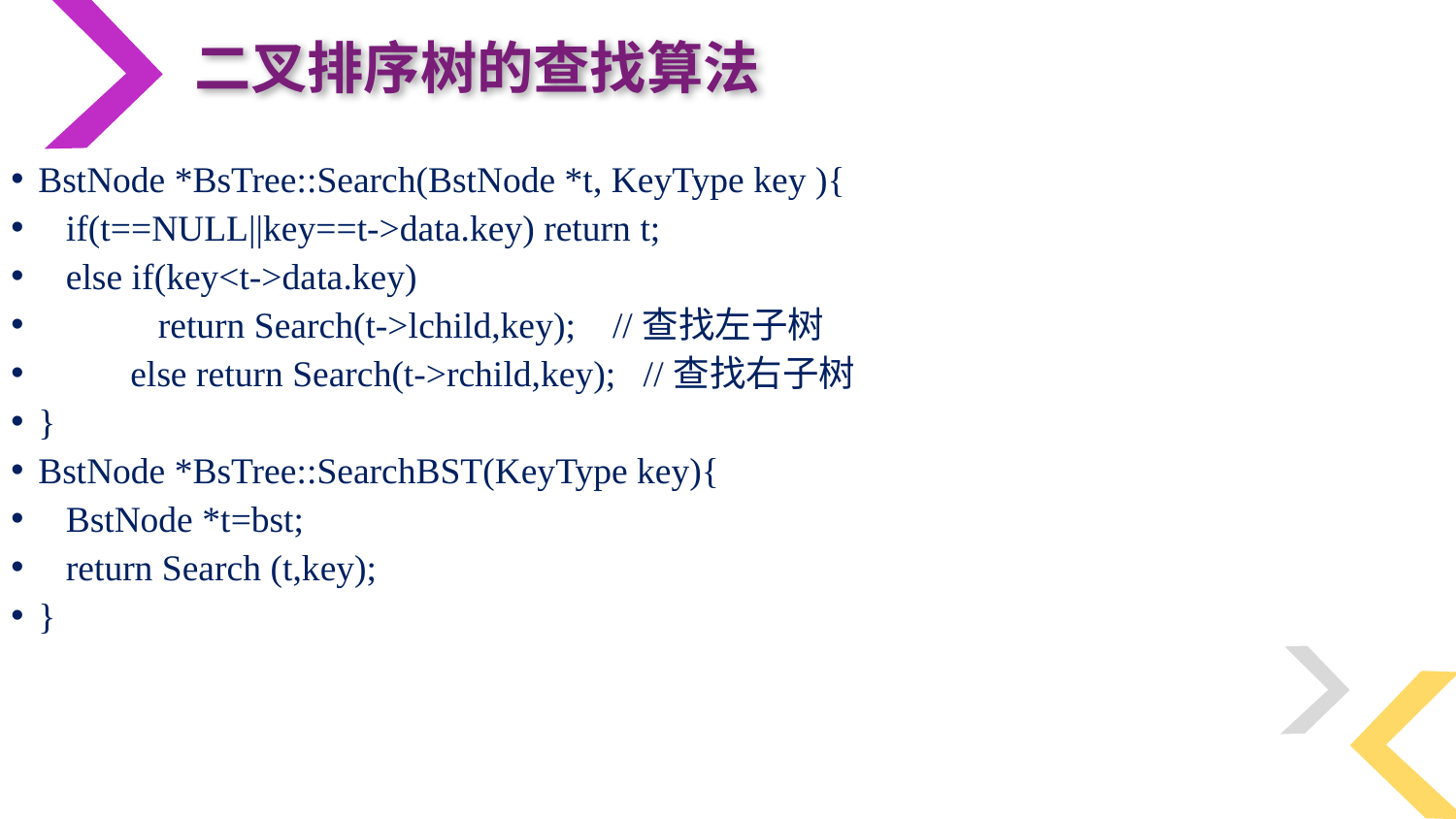

二叉排序树的查找算法
BstNode *BsTree::Search(BstNode *t, KeyType key ){
   if(t==NULL||key==t->data.key) return t;
   else if(key<t->data.key)
             return Search(t->lchild,key);    //查找左子树
          else return Search(t->rchild,key);   //查找右子树
}
BstNode *BsTree::SearchBST(KeyType key){
   BstNode *t=bst;
   return Search (t,key);
}